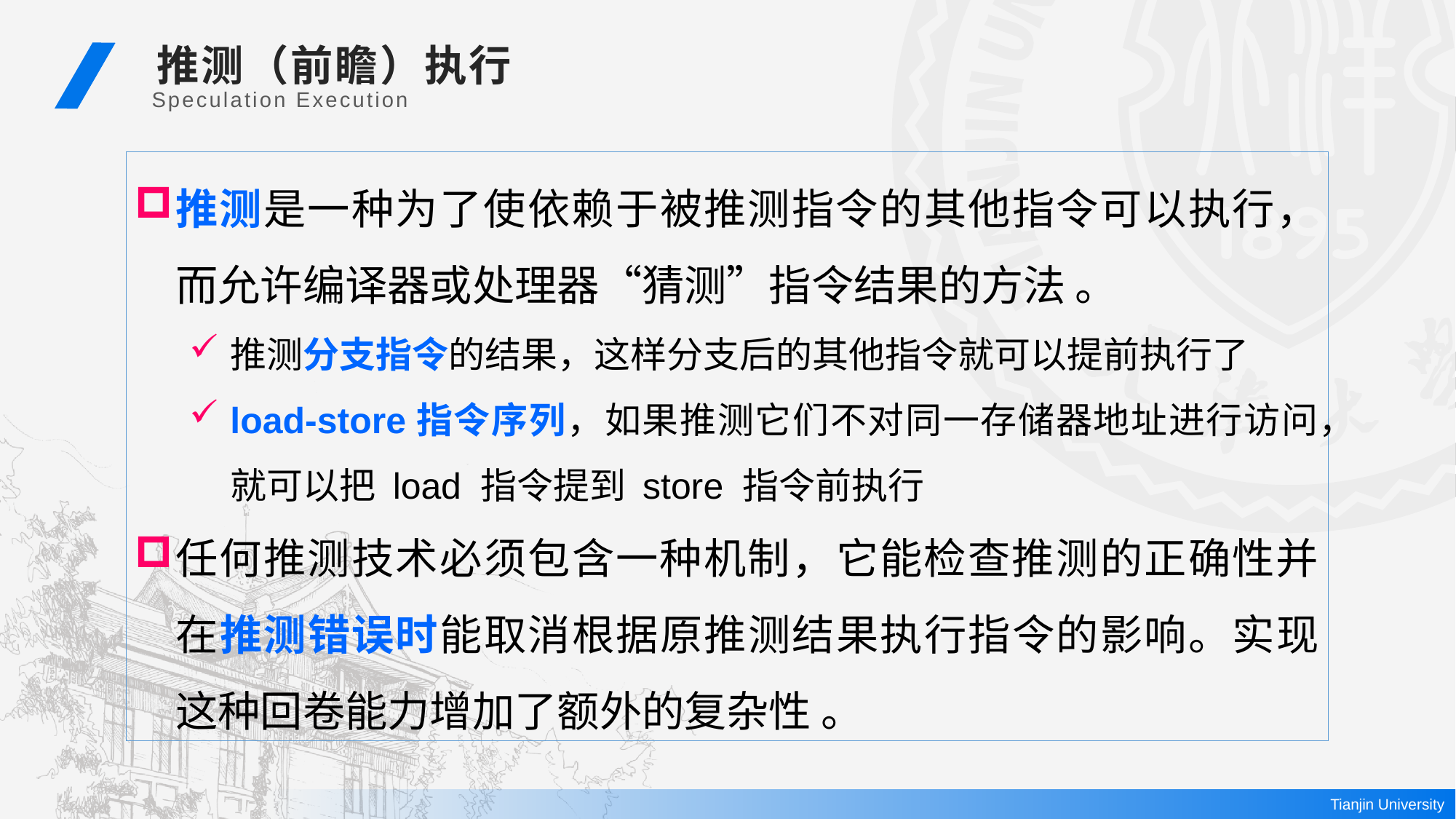

推测（前瞻）执行
   Speculation Execution
推测是一种为了使依赖于被推测指令的其他指令可以执行，而允许编译器或处理器“猜测”指令结果的方法 。
推测分支指令的结果，这样分支后的其他指令就可以提前执行了
load-store指令序列，如果推测它们不对同一存储器地址进行访问，就可以把 load 指令提到 store 指令前执行
任何推测技术必须包含一种机制，它能检查推测的正确性并在推测错误时能取消根据原推测结果执行指令的影响。实现这种回卷能力增加了额外的复杂性 。